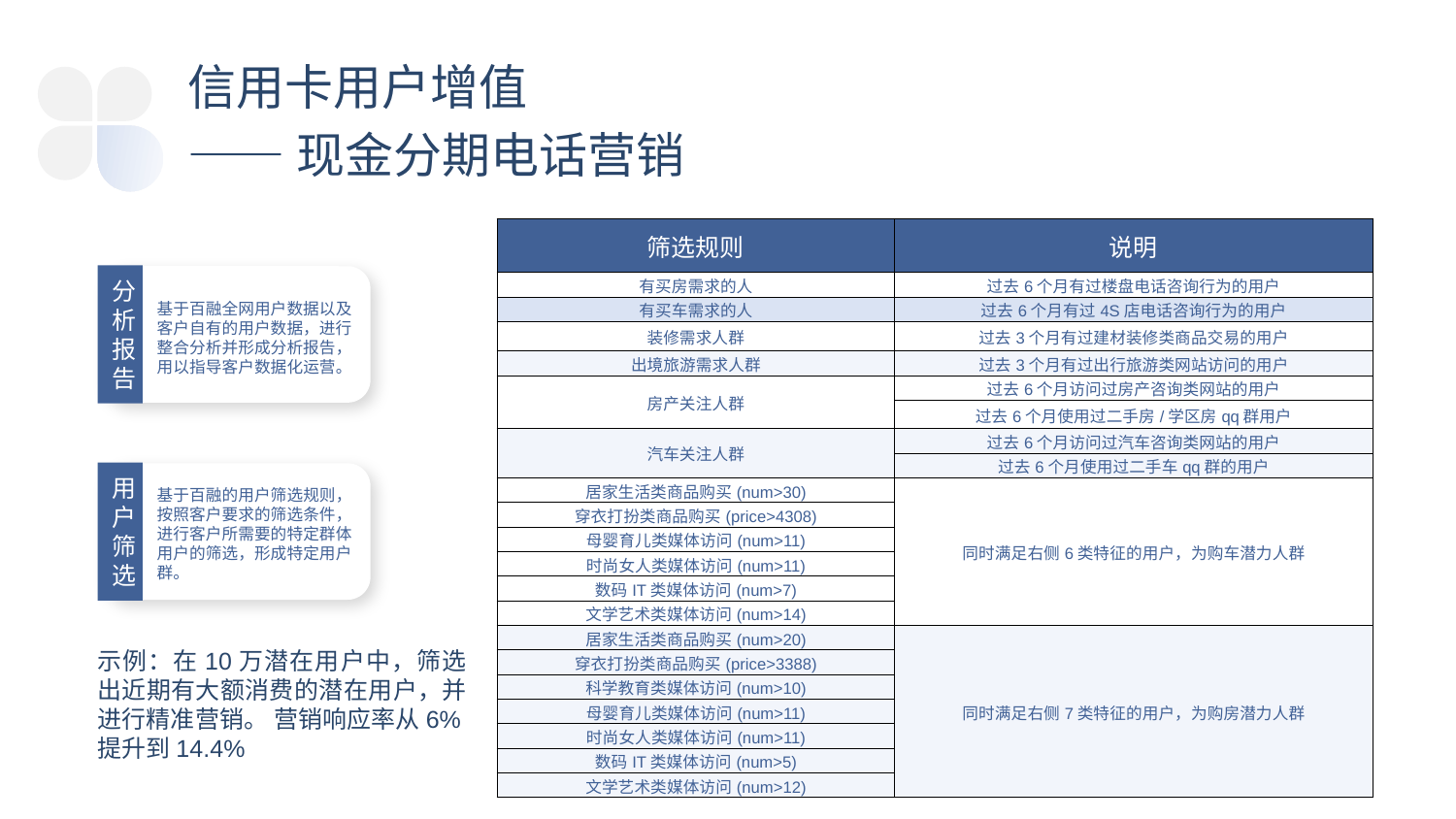

信用卡用户增值
——现金分期电话营销

| 筛选规则 | 说明 |
| --- | --- |
| 有买房需求的人 | 过去6个月有过楼盘电话咨询行为的用户 |
| 有买车需求的人 | 过去6个月有过4S店电话咨询行为的用户 |
| 装修需求人群 | 过去3个月有过建材装修类商品交易的用户 |
| 出境旅游需求人群 | 过去3个月有过出行旅游类网站访问的用户 |
| 房产关注人群 | 过去6个月访问过房产咨询类网站的用户 |
|  | 过去6个月使用过二手房/学区房qq群用户 |
| 汽车关注人群 | 过去6个月访问过汽车咨询类网站的用户 |
|  | 过去6个月使用过二手车qq群的用户 |
| 居家生活类商品购买(num>30) | 同时满足右侧6类特征的用户，为购车潜力人群 |
| 穿衣打扮类商品购买(price>4308) |  |
| 母婴育儿类媒体访问(num>11) |  |
| 时尚女人类媒体访问(num>11) |  |
| 数码IT类媒体访问(num>7) |  |
| 文学艺术类媒体访问(num>14) |  |
| 居家生活类商品购买(num>20) | 同时满足右侧7类特征的用户，为购房潜力人群 |
| 穿衣打扮类商品购买(price>3388) |  |
| 科学教育类媒体访问(num>10) |  |
| 母婴育儿类媒体访问(num>11) |  |
| 时尚女人类媒体访问(num>11) |  |
| 数码IT类媒体访问(num>5) |  |
| 文学艺术类媒体访问(num>12) |  |
分析报告

基于百融全网用户数据以及客户自有的用户数据，进行整合分析并形成分析报告，用以指导客户数据化运营。
用户筛选

基于百融的用户筛选规则，按照客户要求的筛选条件，进行客户所需要的特定群体用户的筛选，形成特定用户群。
示例：在10万潜在用户中，筛选出近期有大额消费的潜在用户，并进行精准营销。 营销响应率从6%提升到14.4%